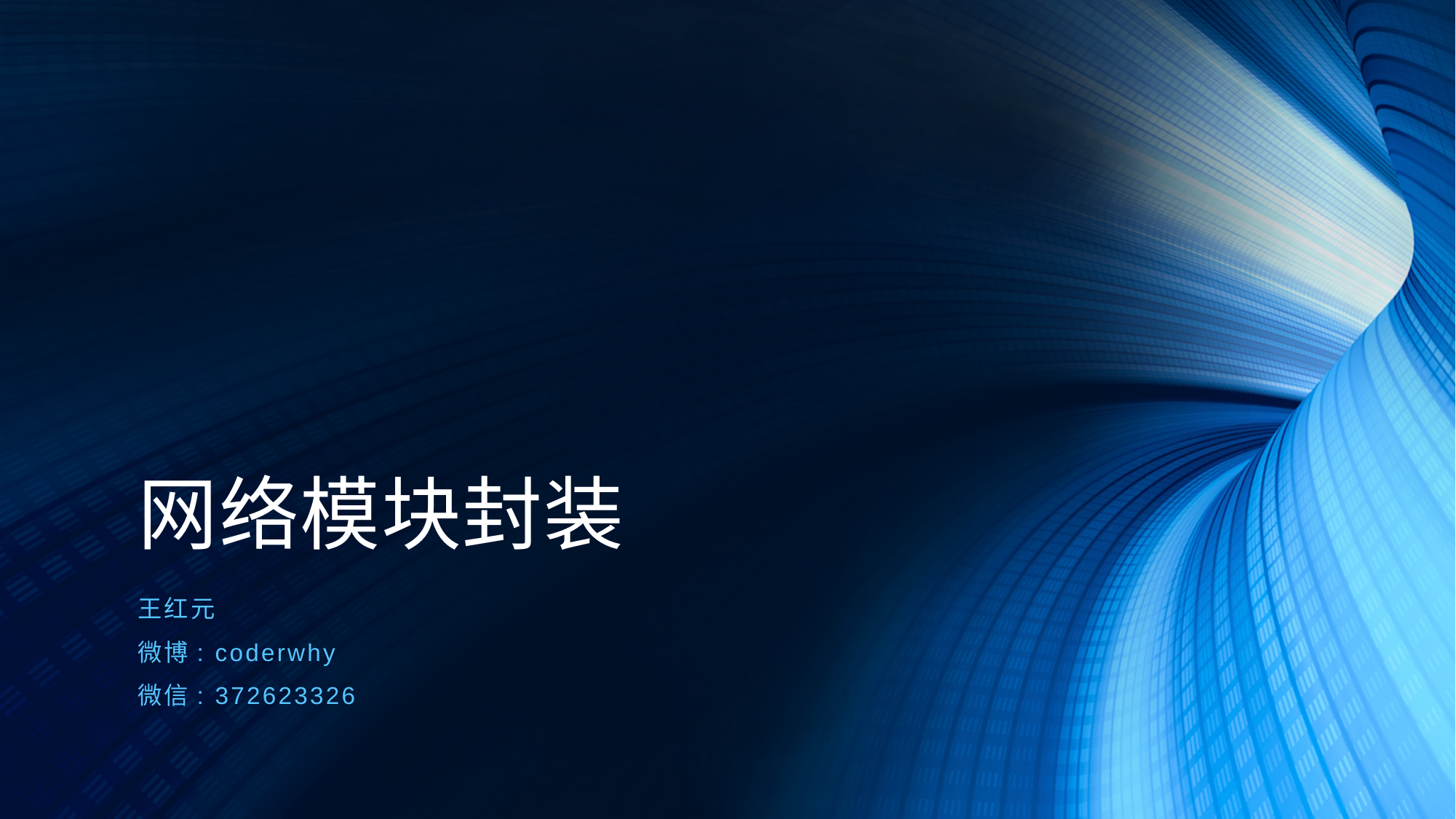

# 网络模块封装
王红元
微博: coderwhy
微信: 372623326